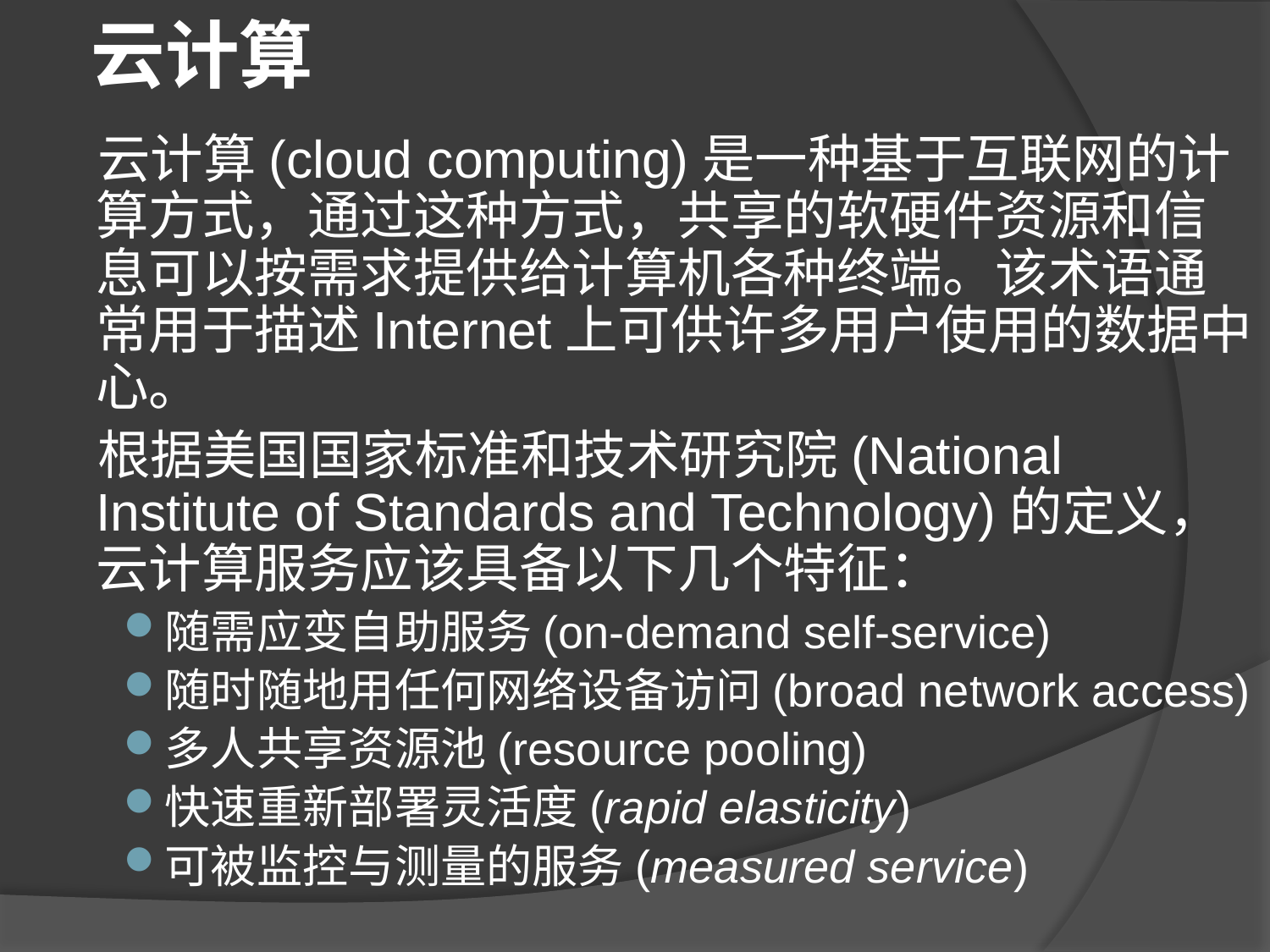

# 云计算
    云计算(cloud computing)是一种基于互联网的计算方式，通过这种方式，共享的软硬件资源和信息可以按需求提供给计算机各种终端。该术语通常用于描述Internet上可供许多用户使用的数据中心。
    根据美国国家标准和技术研究院(National Institute of Standards and Technology)的定义，云计算服务应该具备以下几个特征：
随需应变自助服务(on-demand self-service)
随时随地用任何网络设备访问(broad network access)
多人共享资源池(resource pooling)
快速重新部署灵活度(rapid elasticity)
可被监控与测量的服务(measured service)